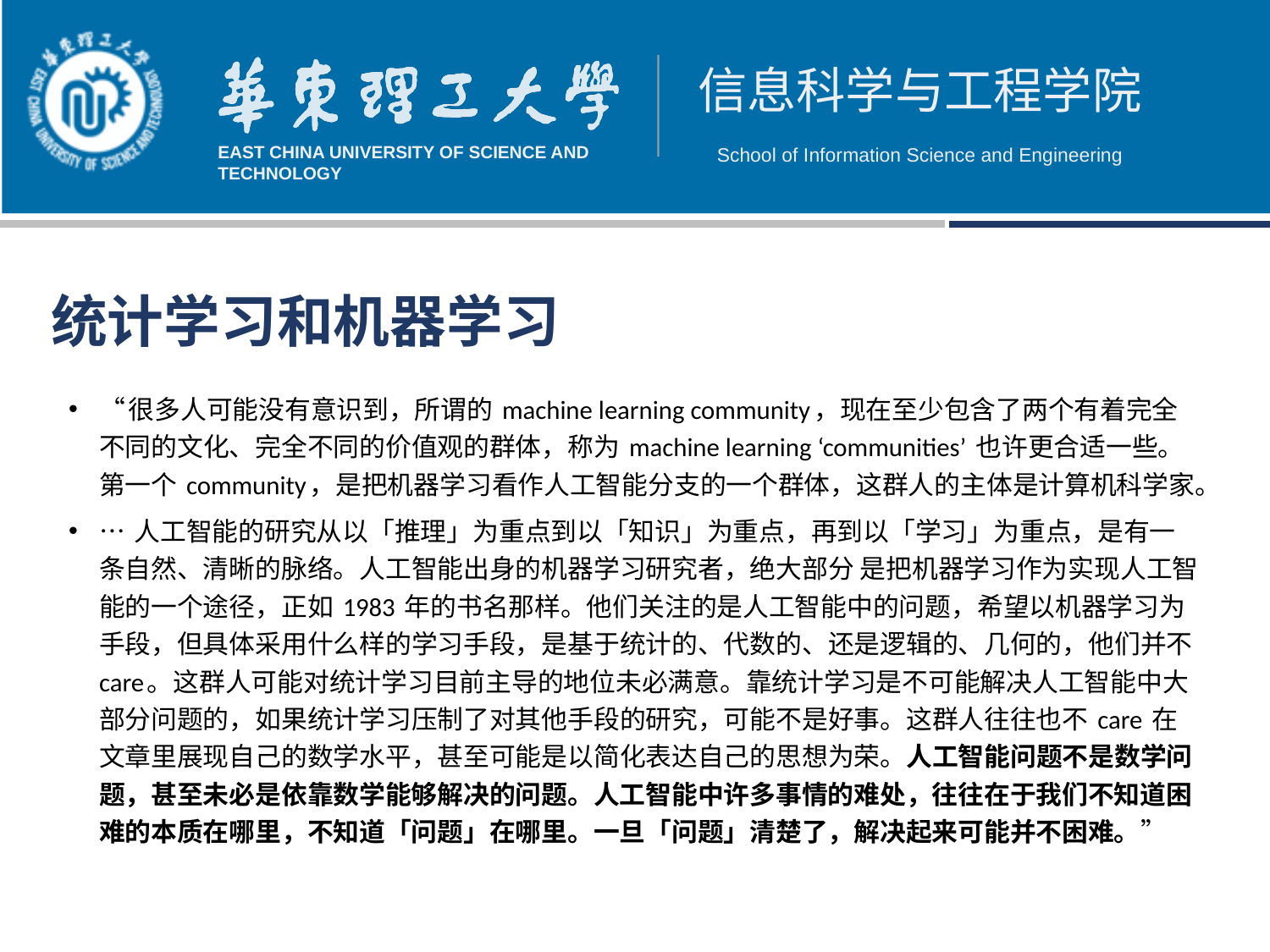

统计学习和机器学习
“很多人可能没有意识到，所谓的 machine learning community，现在至少包含了两个有着完全不同的文化、完全不同的价值观的群体，称为 machine learning ‘communities’ 也许更合适一些。第一个 community，是把机器学习看作人工智能分支的一个群体，这群人的主体是计算机科学家。
… 人工智能的研究从以「推理」为重点到以「知识」为重点，再到以「学习」为重点，是有一条自然、清晰的脉络。人工智能出身的机器学习研究者，绝大部分 是把机器学习作为实现人工智能的一个途径，正如 1983 年的书名那样。他们关注的是人工智能中的问题，希望以机器学习为手段，但具体采用什么样的学习手段，是基于统计的、代数的、还是逻辑的、几何的，他们并不 care。这群人可能对统计学习目前主导的地位未必满意。靠统计学习是不可能解决人工智能中大部分问题的，如果统计学习压制了对其他手段的研究，可能不是好事。这群人往往也不 care 在文章里展现自己的数学水平，甚至可能是以简化表达自己的思想为荣。人工智能问题不是数学问题，甚至未必是依靠数学能够解决的问题。人工智能中许多事情的难处，往往在于我们不知道困难的本质在哪里，不知道「问题」在哪里。一旦「问题」清楚了，解决起来可能并不困难。”
26